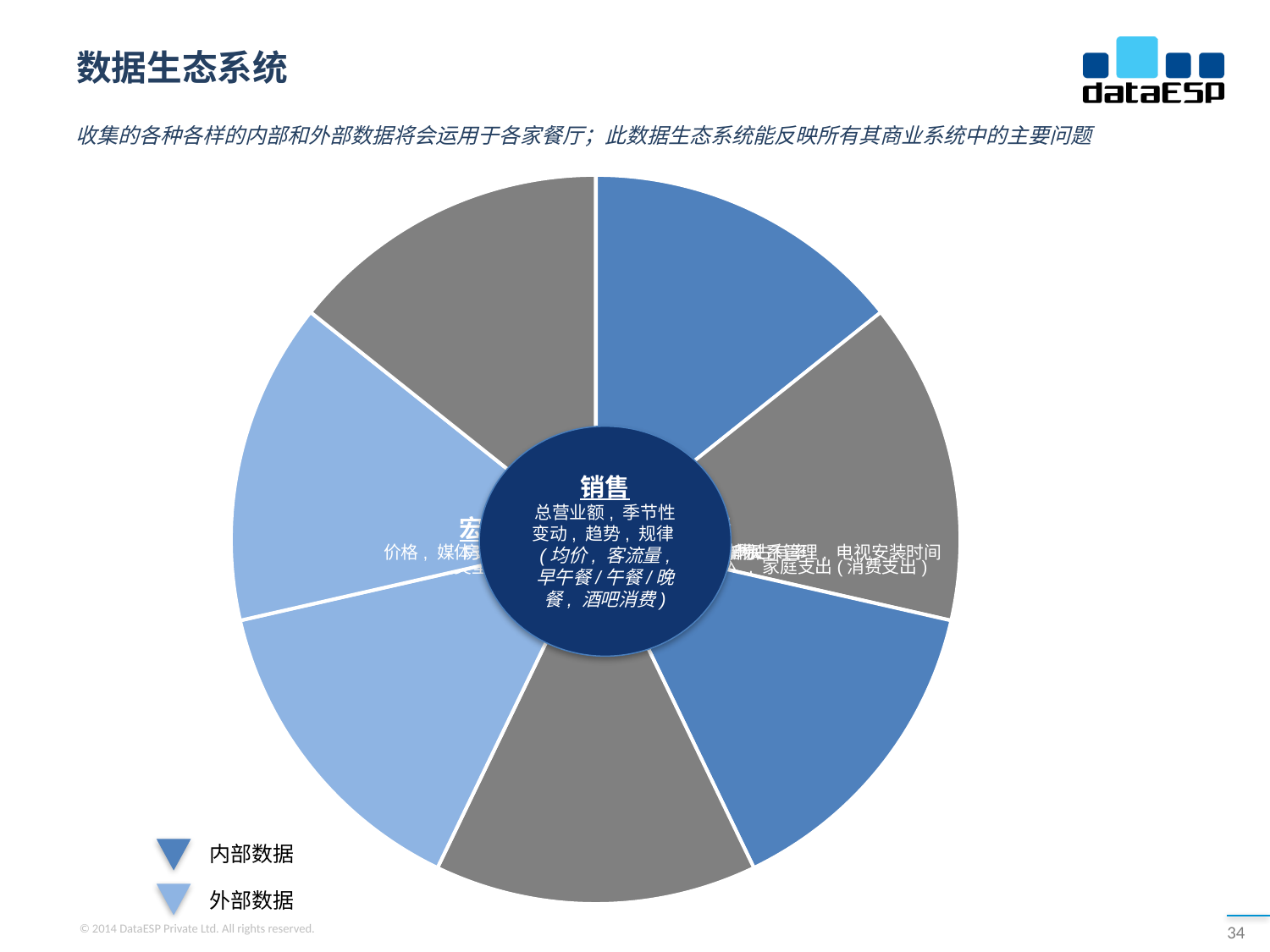

# 数据生态系统

餐厅自身属性,
地理位置，类型, 大小, Seat, 座位数, 面积,股本, 营业天数, 是否在商圈, 离大学，电影院多近, 装潢, 卫生指数
  菜单&价格
菜单，价格变动, 菜单历史变动, 标准折扣
促销
媒体支出, 促销分布，兑换，其他促销活动 (e.g. 母亲节), 客户关系管理, 电视安装时间
职工& 服务
员工数量，总经理s, 餐厅经理, 绩效指标

人口统计特征
种族, 年龄, 性别, 家庭类型, 教育背景, 人口密度 家庭收入 , 家庭支出(消费支出)
市场竞争
价格, 媒体支出, 促销活动, 竞争者位置, 市场占有率
宏观经济和其他外部因素
房价，油价，失业率，天气，气候
收集的各种各样的内部和外部数据将会运用于各家餐厅；此数据生态系统能反映所有其商业系统中的主要问题
销售
总营业额, 季节性变动, 趋势, 规律  (均价, 客流量, 早午餐/午餐/晚餐, 酒吧消费)
内部数据

外部数据